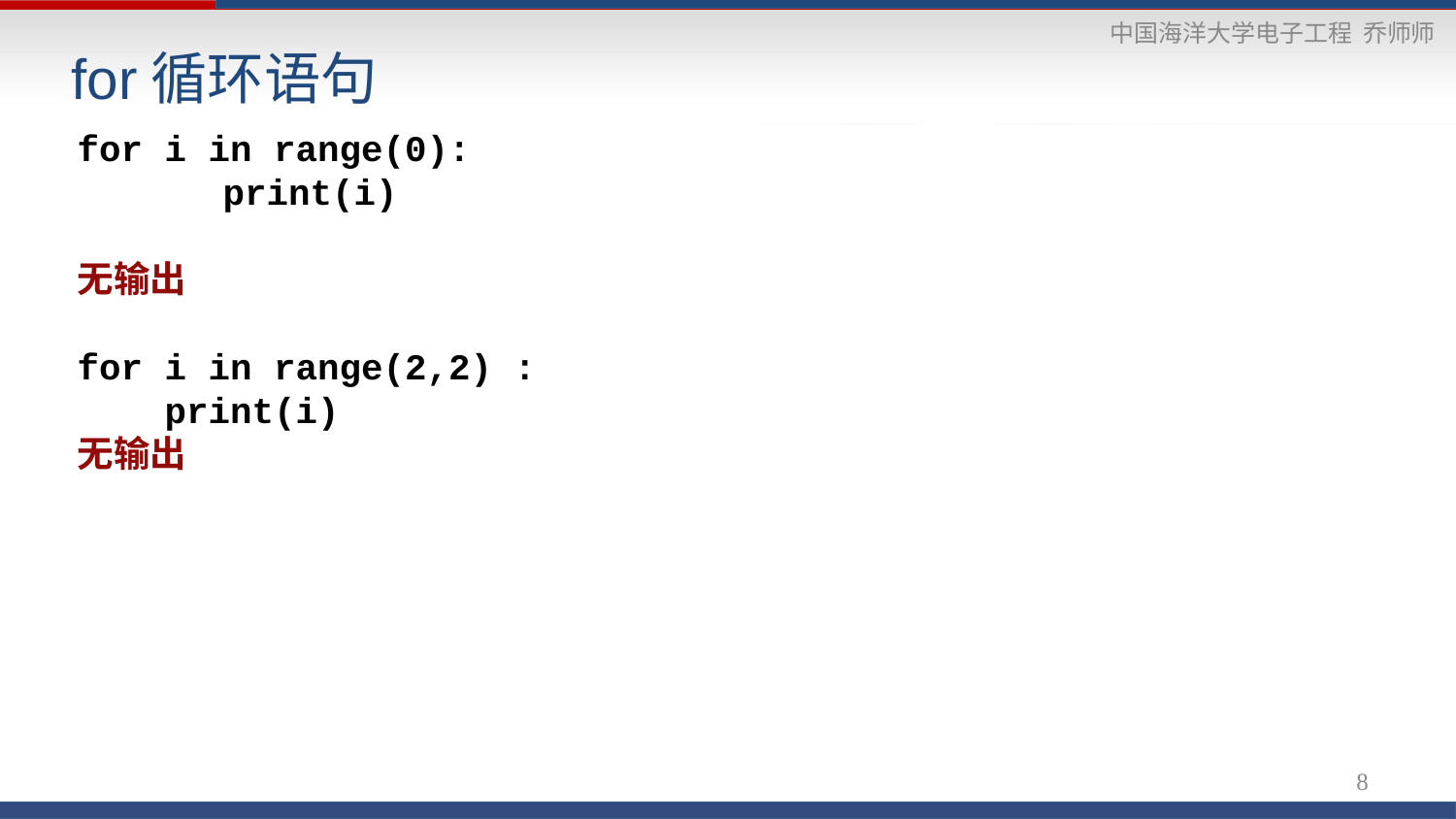

# for循环语句
for i in range(0):
	print(i)

无输出

for i in range(2,2) :
    print(i)
无输出
8